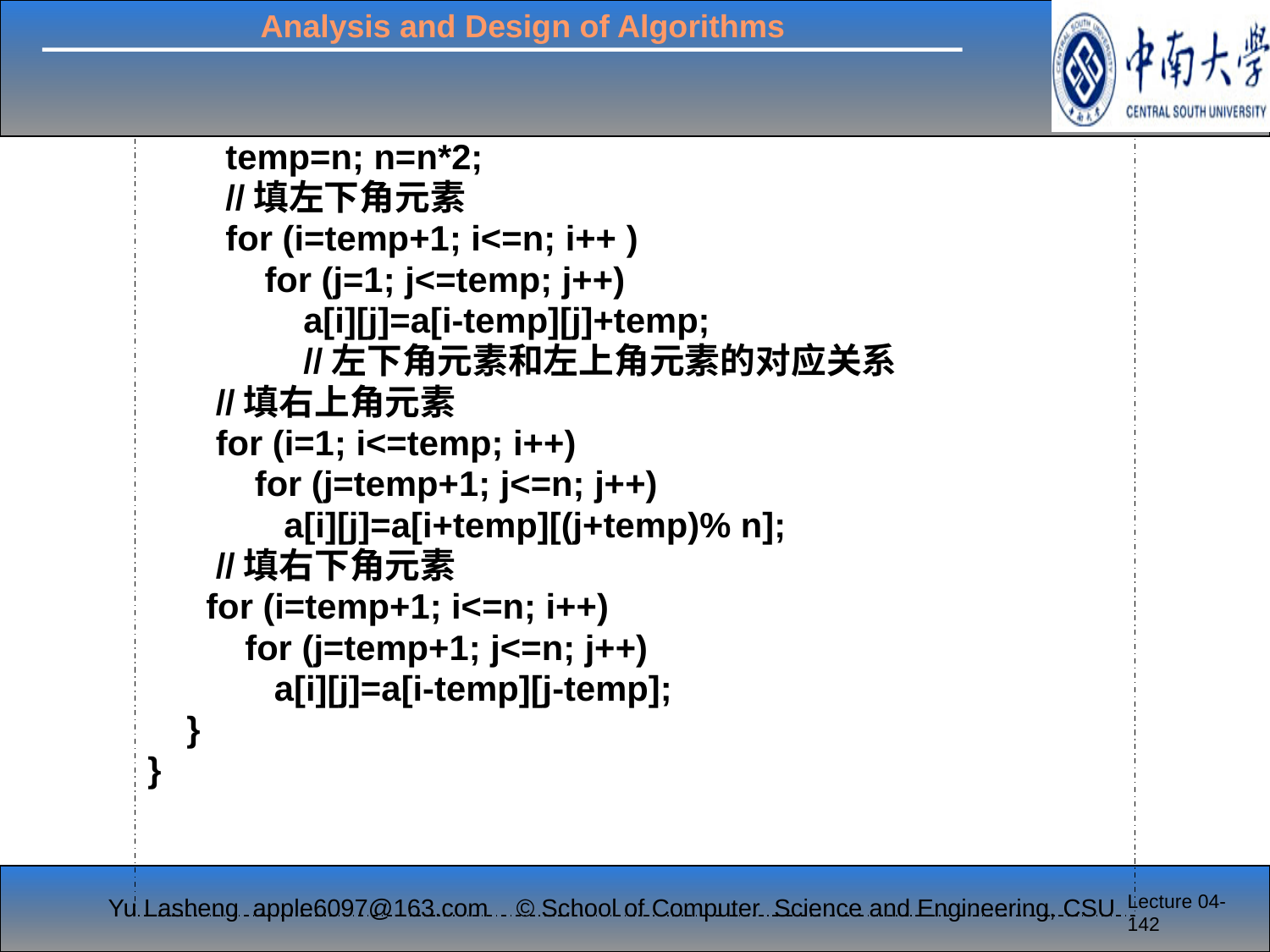

temp=n; n=n*2;
        //填左下角元素
        for (i=temp+1; i<=n; i++ )
            for (j=1; j<=temp; j++)
                a[i][j]=a[i-temp][j]+temp;
                //左下角元素和左上角元素的对应关系
       //填右上角元素
       for (i=1; i<=temp; i++)
           for (j=temp+1; j<=n; j++)
              a[i][j]=a[i+temp][(j+temp)% n];
       //填右下角元素
      for (i=temp+1; i<=n; i++)
          for (j=temp+1; j<=n; j++)
             a[i][j]=a[i-temp][j-temp];
    }
}

Lecture 04-142